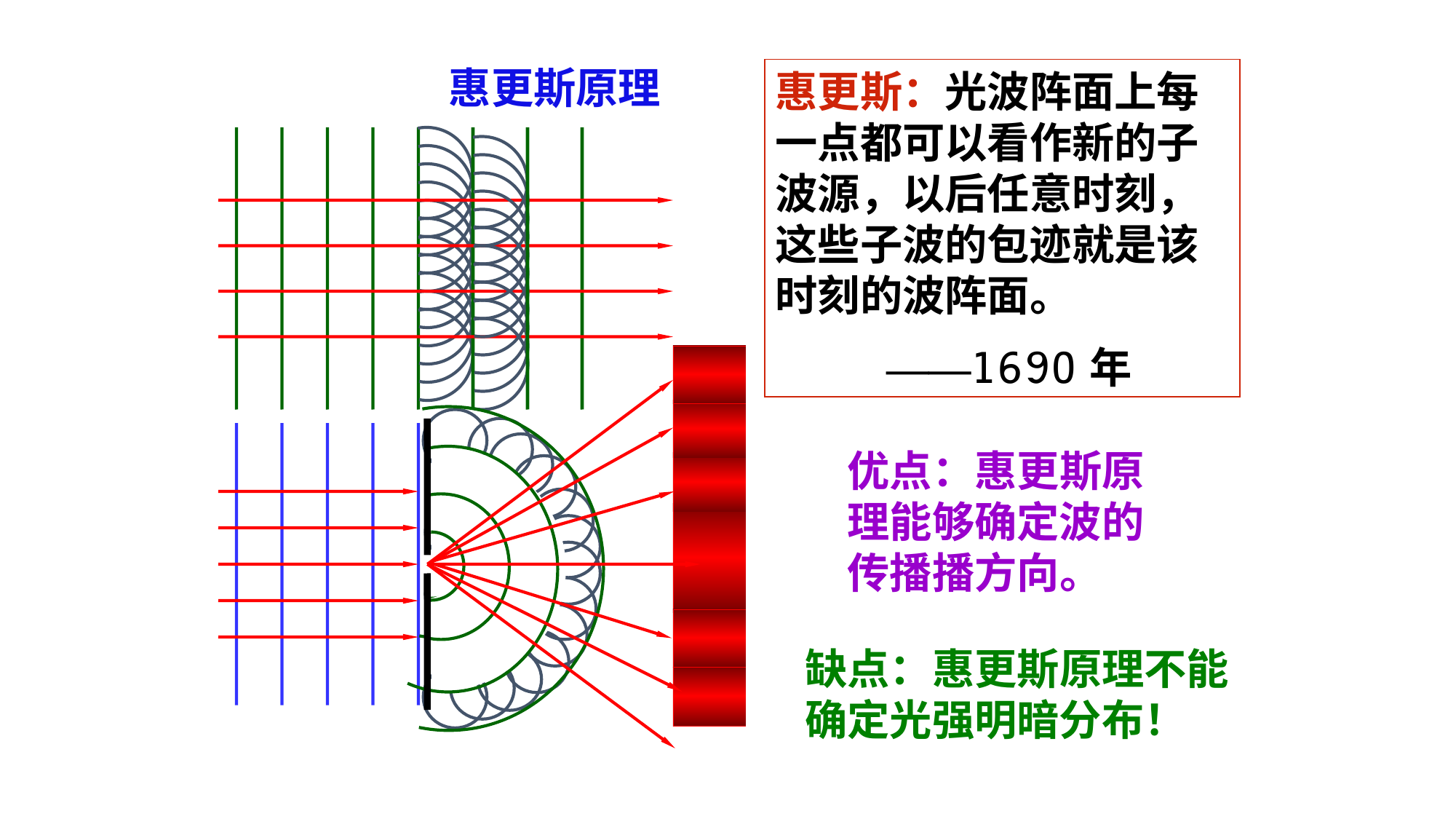

惠更斯原理

惠更斯：光波阵面上每一点都可以看作新的子波源，以后任意时刻，这些子波的包迹就是该时刻的波阵面。
         ——1690年
优点：惠更斯原理能够确定波的传播播方向。
缺点：惠更斯原理不能确定光强明暗分布！